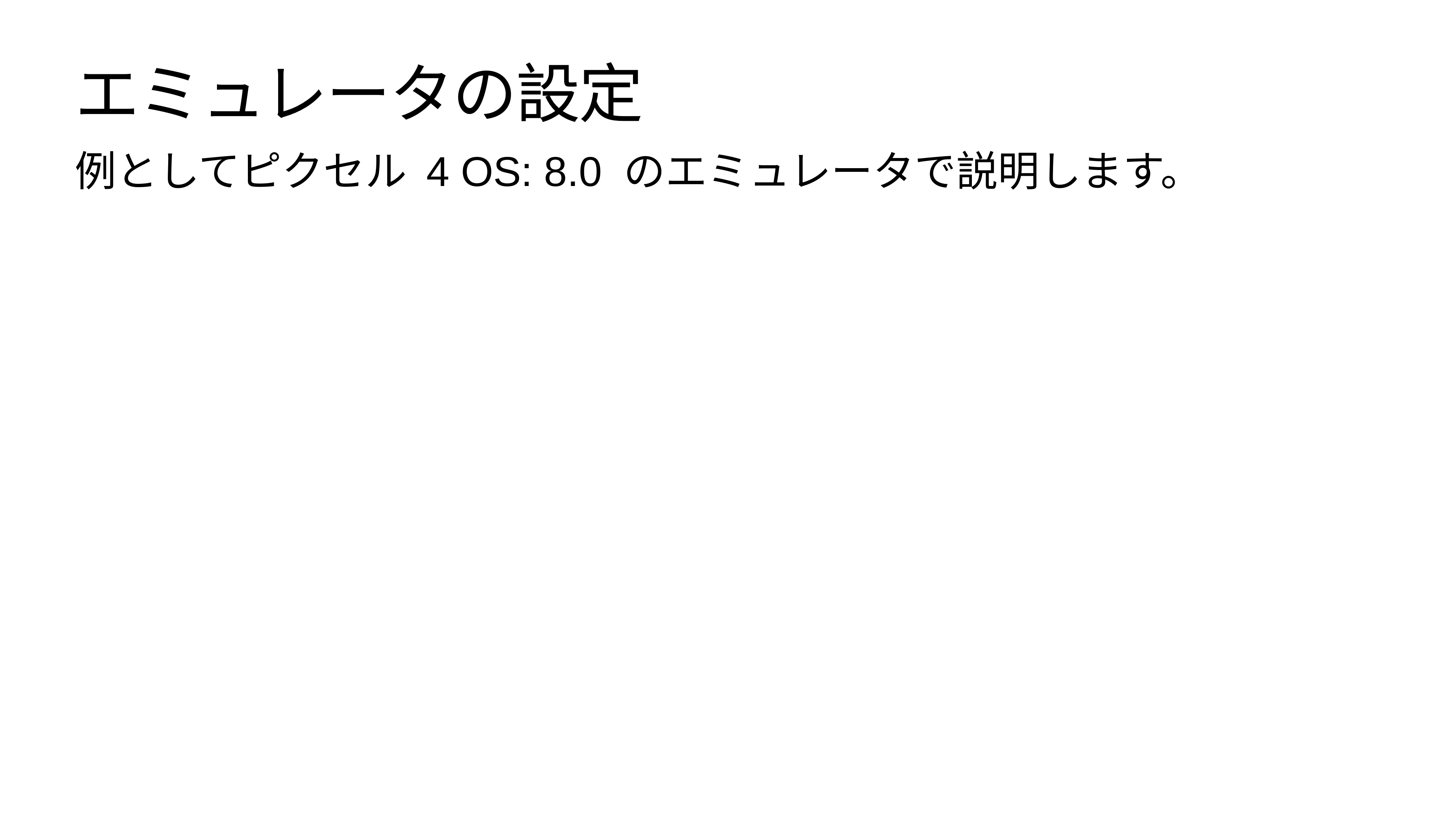

25
# エミュレータの設定
例としてピクセル 4 OS: 8.0 のエミュレータで説明します。